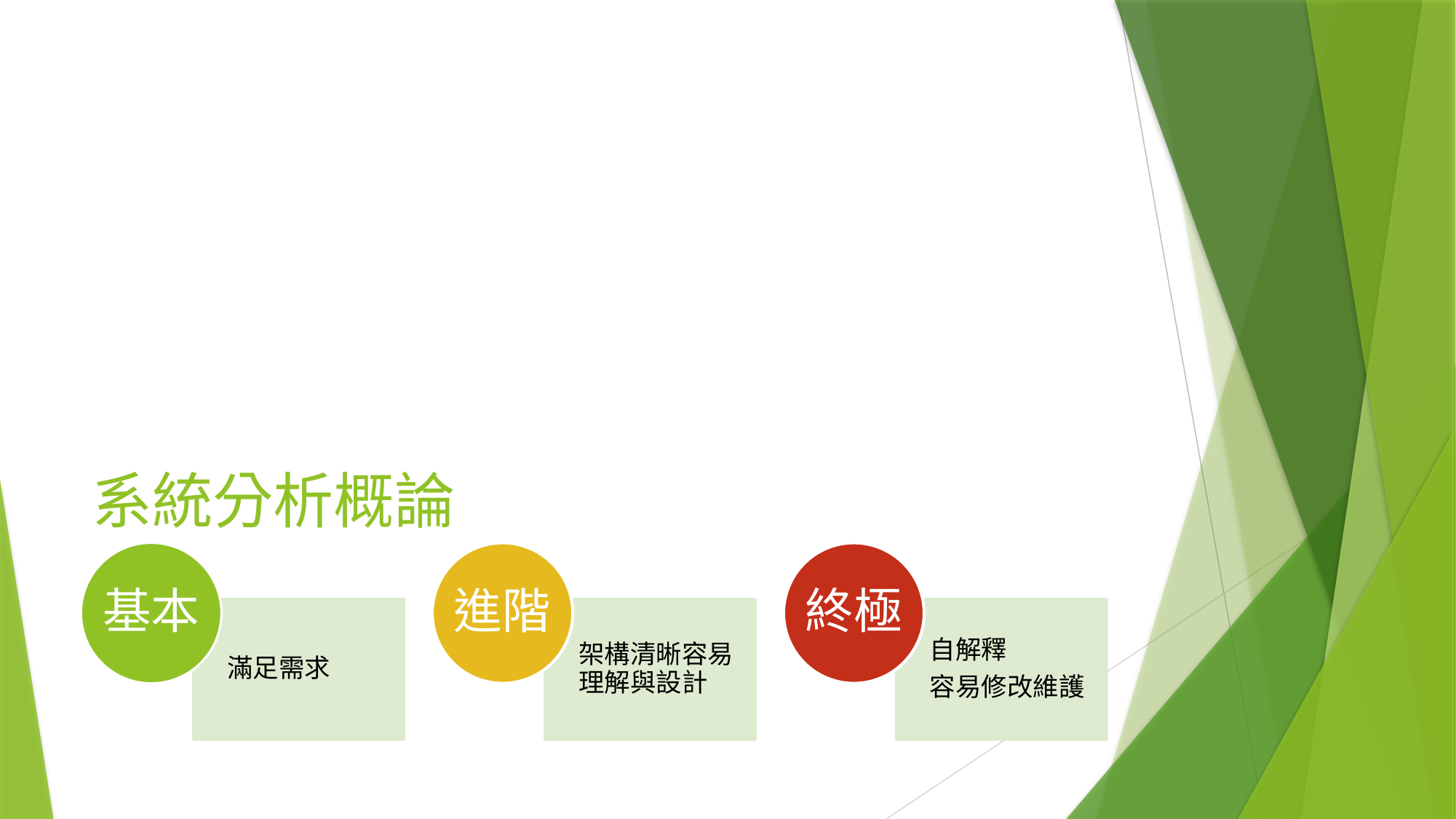

# 系統分析概論
滿足需求
基本
架構清晰容易理解與設計
進階
自解釋
容易修改維護
終極